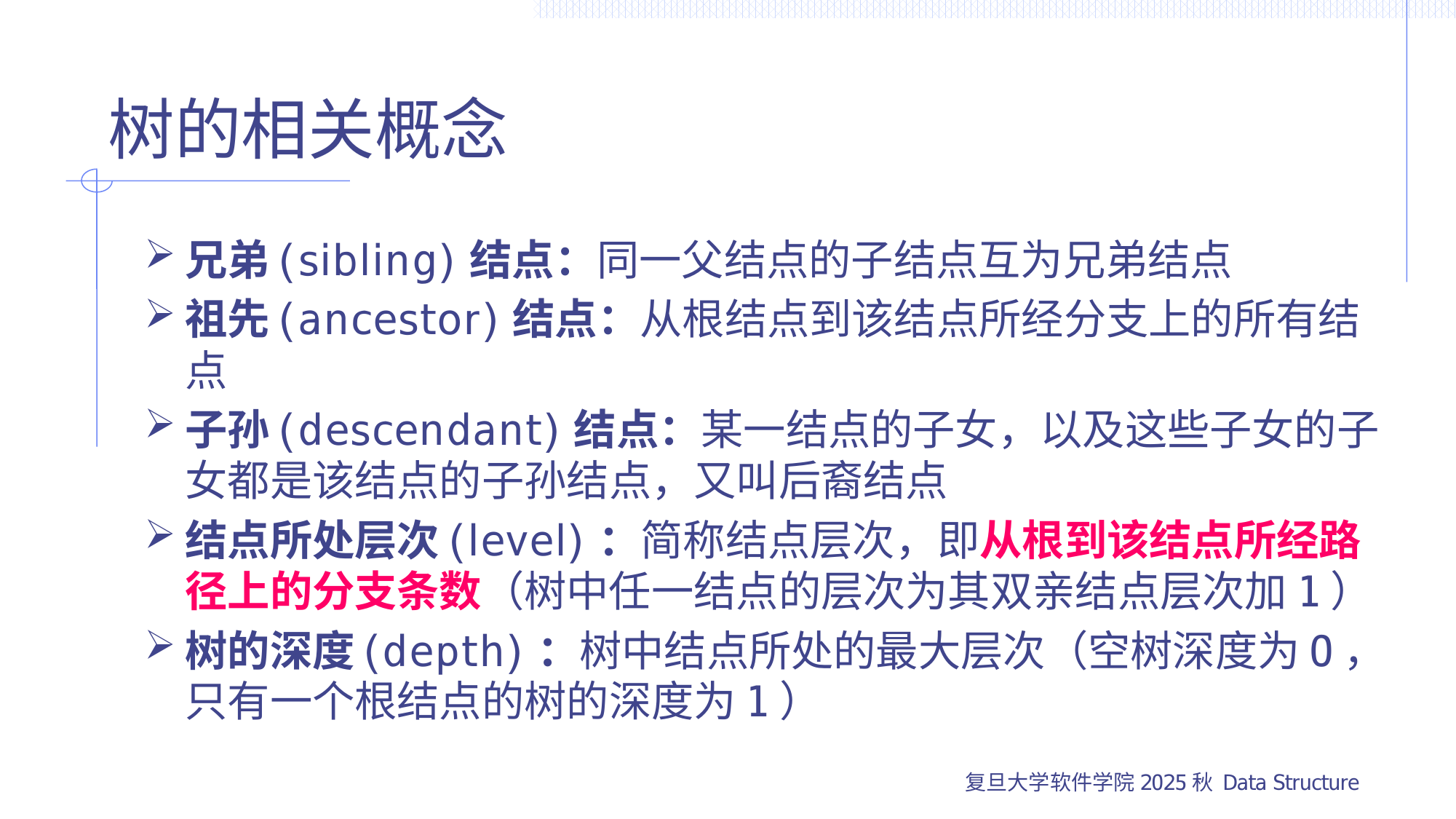

# 树的相关概念
兄弟(sibling)结点：同一父结点的子结点互为兄弟结点
祖先(ancestor)结点：从根结点到该结点所经分支上的所有结点
子孙(descendant)结点：某一结点的子女，以及这些子女的子女都是该结点的子孙结点，又叫后裔结点
结点所处层次(level)：简称结点层次，即从根到该结点所经路径上的分支条数（树中任一结点的层次为其双亲结点层次加1）
树的深度(depth)：树中结点所处的最大层次（空树深度为0，只有一个根结点的树的深度为1）